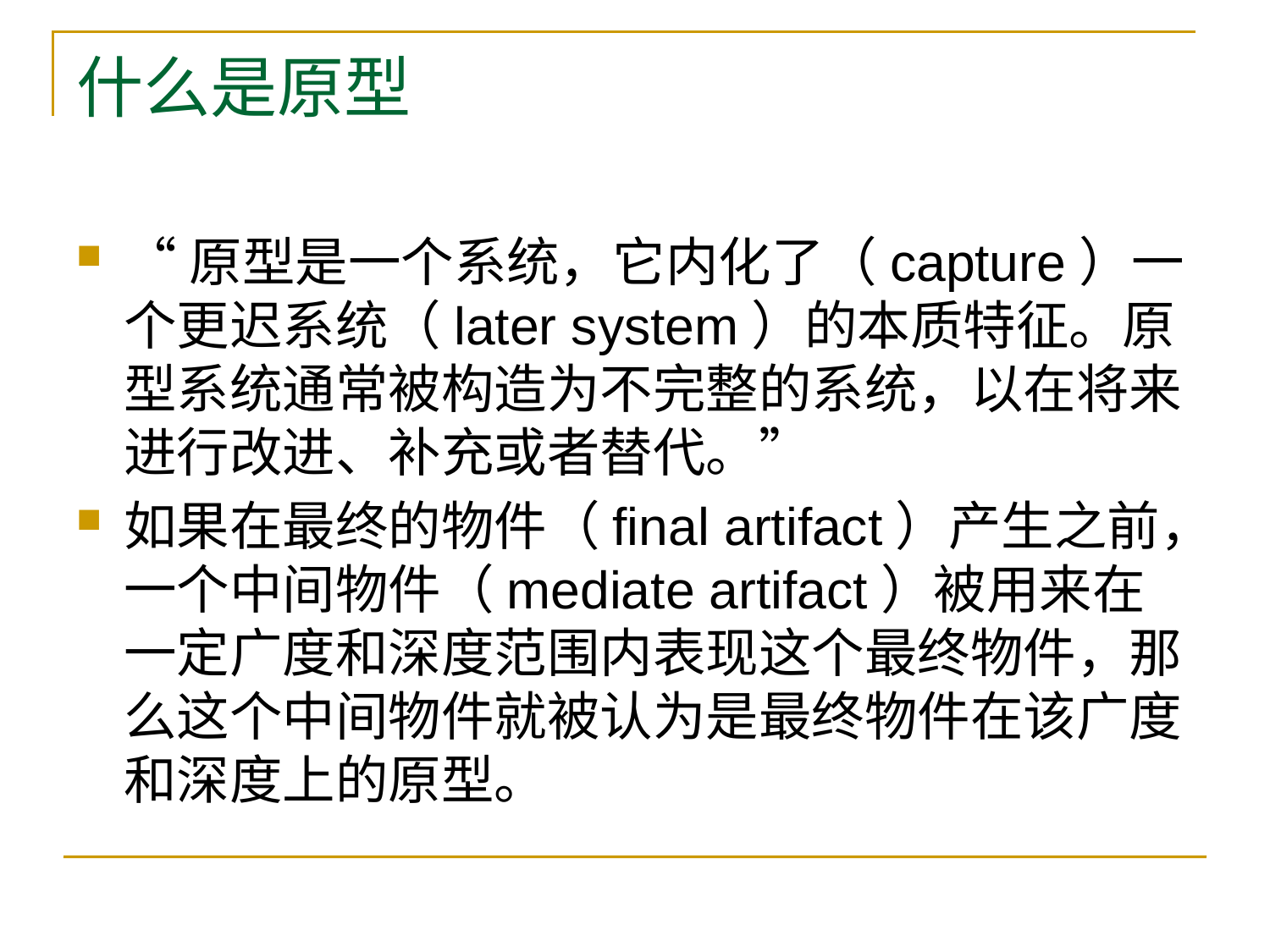

# 什么是原型
“原型是一个系统，它内化了（capture）一个更迟系统（later system）的本质特征。原型系统通常被构造为不完整的系统，以在将来进行改进、补充或者替代。”
如果在最终的物件（final artifact）产生之前，一个中间物件（mediate artifact）被用来在一定广度和深度范围内表现这个最终物件，那么这个中间物件就被认为是最终物件在该广度和深度上的原型。